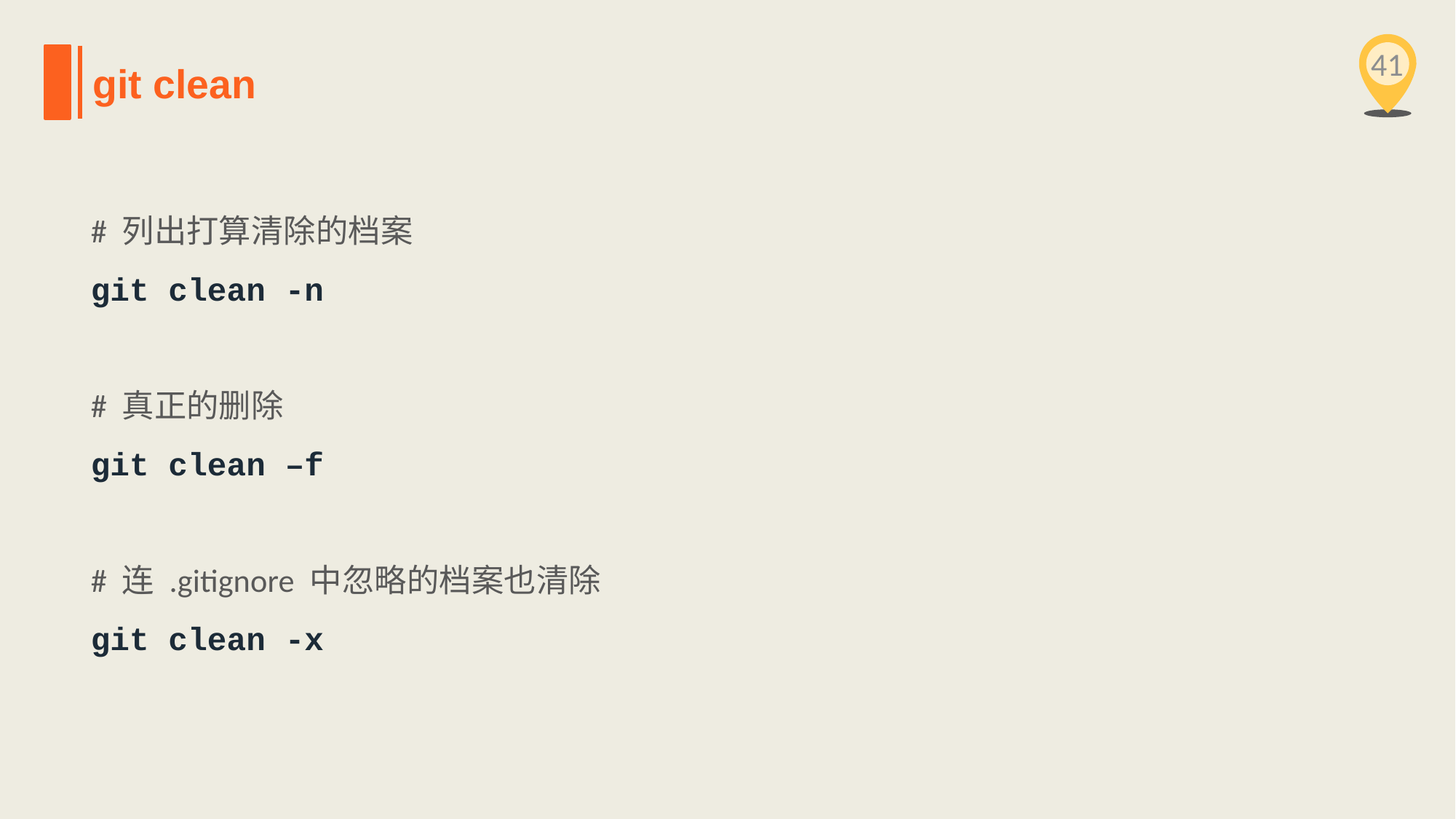

41

git clean
# 列出打算清除的档案
git clean -n

# 真正的删除
git clean –f

# 连 .gitignore 中忽略的档案也清除
git clean -x